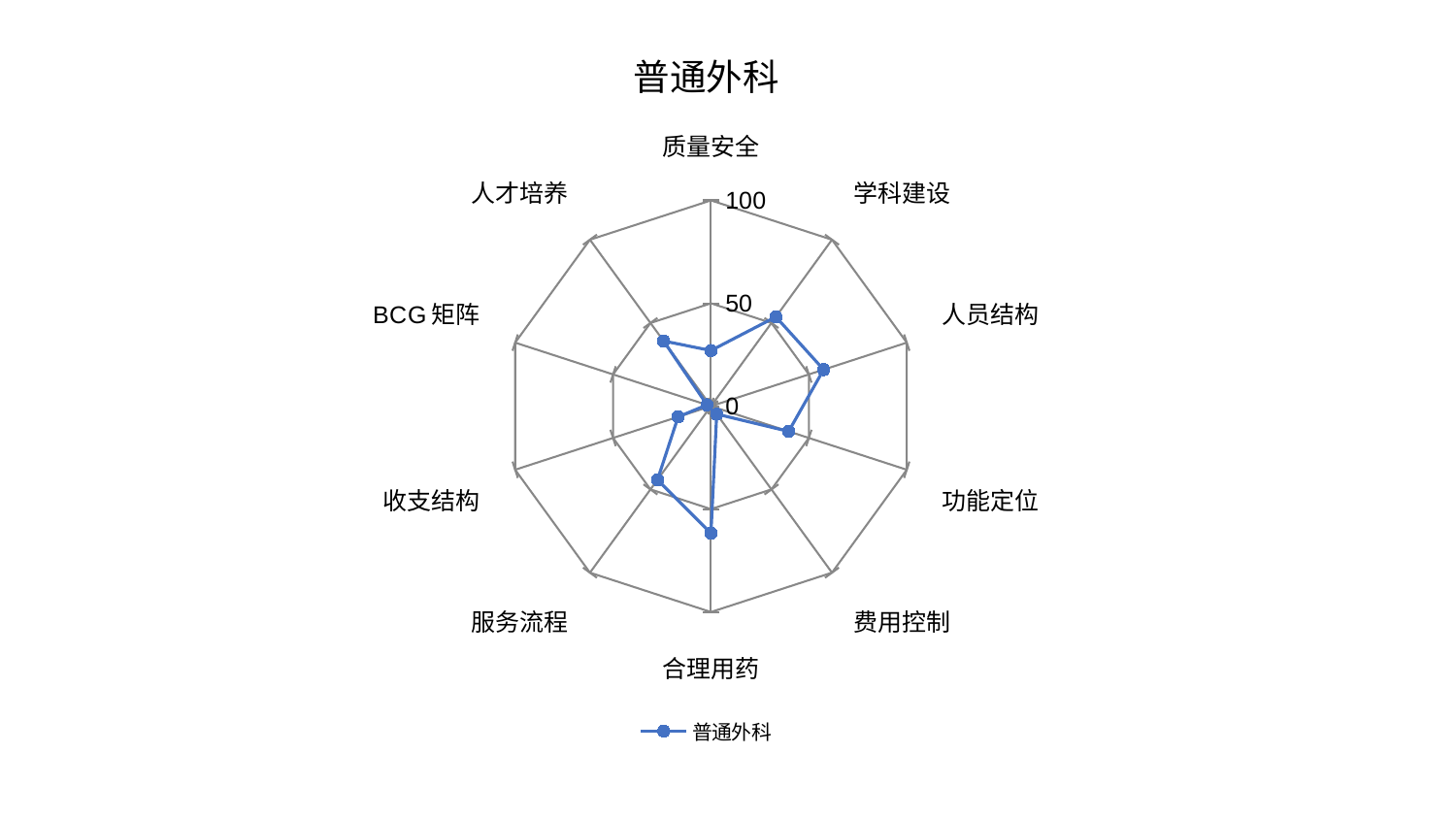

### Chart: 普通外科

| Category | 普通外科 |
|---|---|
| 质量安全 | 27.039108303710606 |
| 学科建设 | 53.657774232154004 |
| 人员结构 | 57.52791396693286 |
| 功能定位 | 39.67939215766578 |
| 费用控制 | 4.777789539021201 |
| 合理用药 | 61.757006226855474 |
| 服务流程 | 44.22594158734597 |
| 收支结构 | 16.791163999272168 |
| BCG矩阵 | 2.019381803700934 |
| 人才培养 | 39.17606340680123 |
122